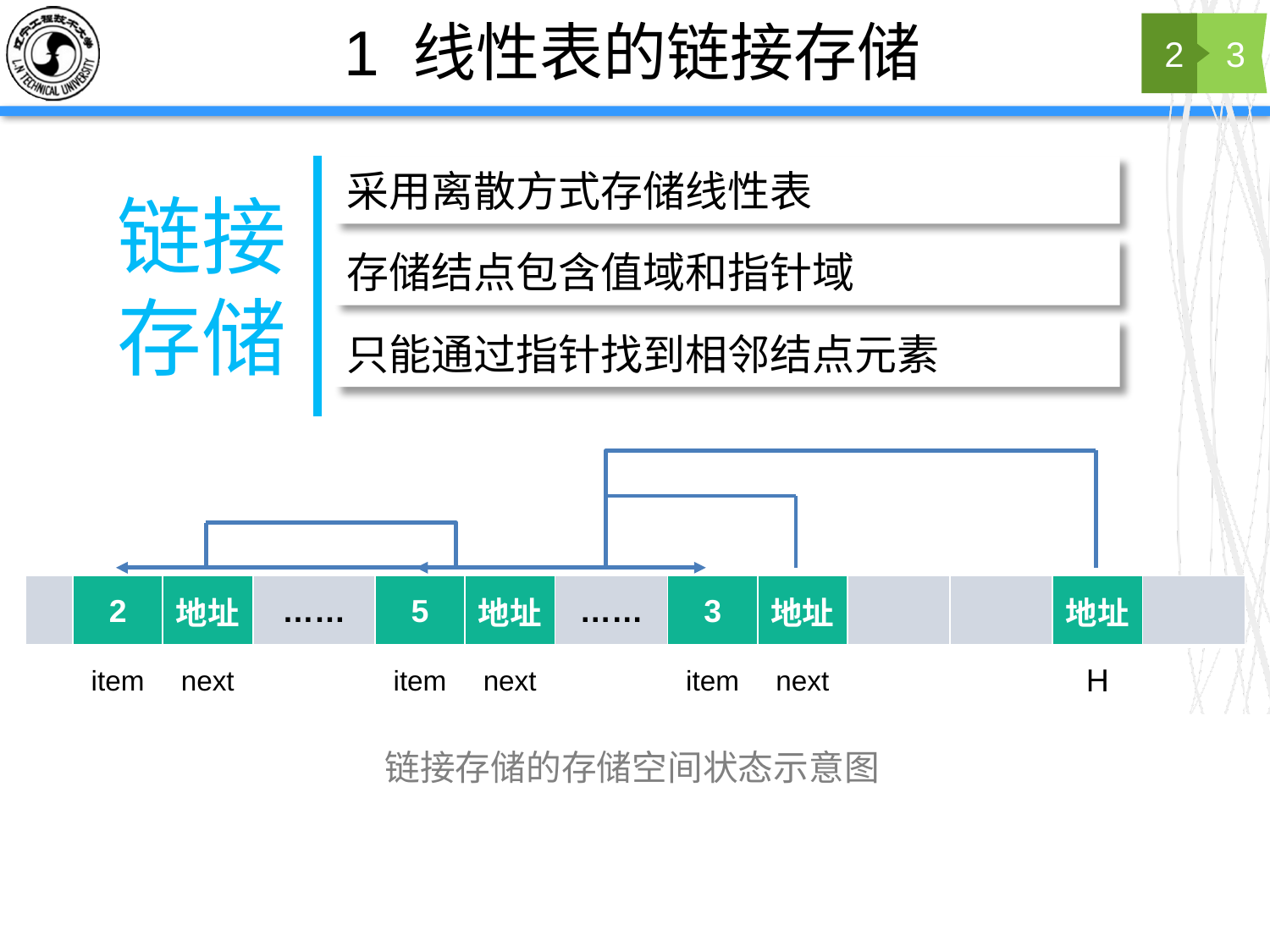

# 1 线性表的链接存储
2
3
采用离散方式存储线性表
链接存储
存储结点包含值域和指针域
只能通过指针找到相邻结点元素
|  | 2 | 地址 | …… | 5 | 地址 | …… | 3 | 地址 |  |  | 地址 |  |
| --- | --- | --- | --- | --- | --- | --- | --- | --- | --- | --- | --- | --- |
|  | item | next |  | item | next |  | item | next |  |  | H |  |
链接存储的存储空间状态示意图